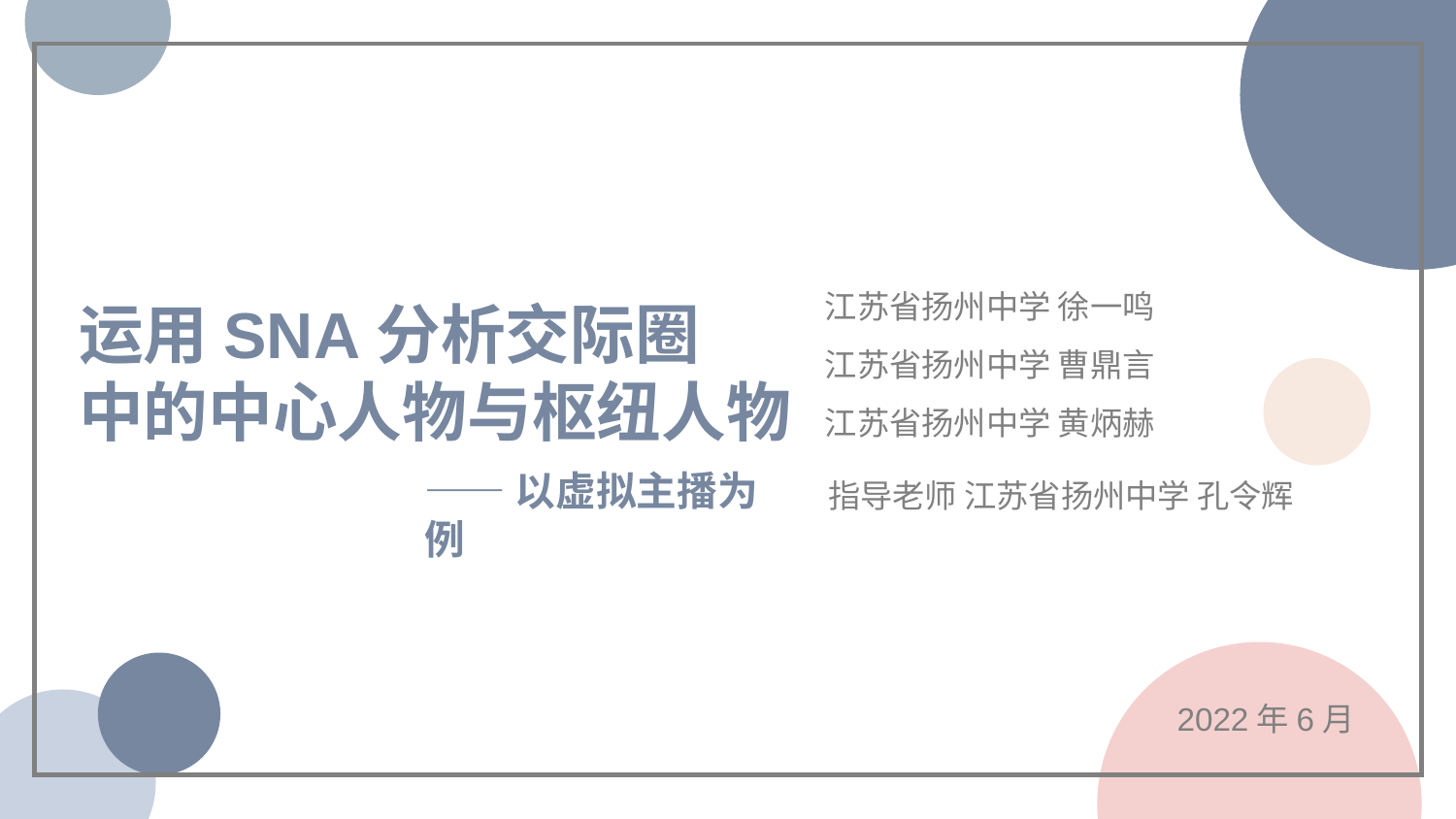

江苏省扬州中学 徐一鸣
江苏省扬州中学 曹鼎言
江苏省扬州中学 黄炳赫
运用SNA分析交际圈
中的中心人物与枢纽人物

——以虚拟主播为例
指导老师 江苏省扬州中学 孔令辉

2022年6月
指导老师 令辉·什么都没做·他也配·孔